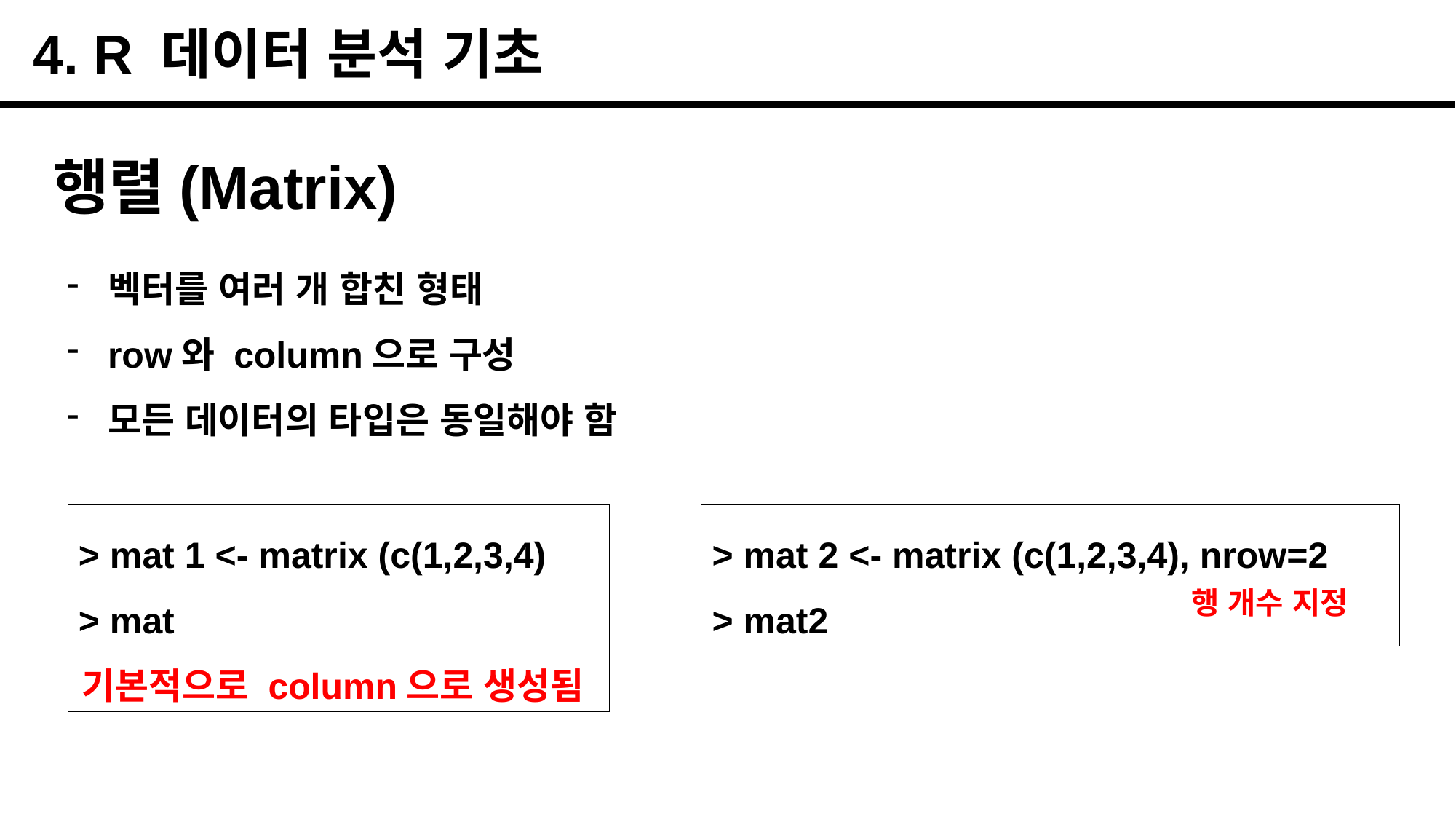

4. R 데이터 분석 기초
행렬(Matrix)
벡터를 여러 개 합친 형태
row와 column으로 구성
모든 데이터의 타입은 동일해야 함
> mat 1 <- matrix (c(1,2,3,4)
> mat

> mat 2 <- matrix (c(1,2,3,4), nrow=2
> mat2
행 개수 지정
기본적으로 column으로 생성됨